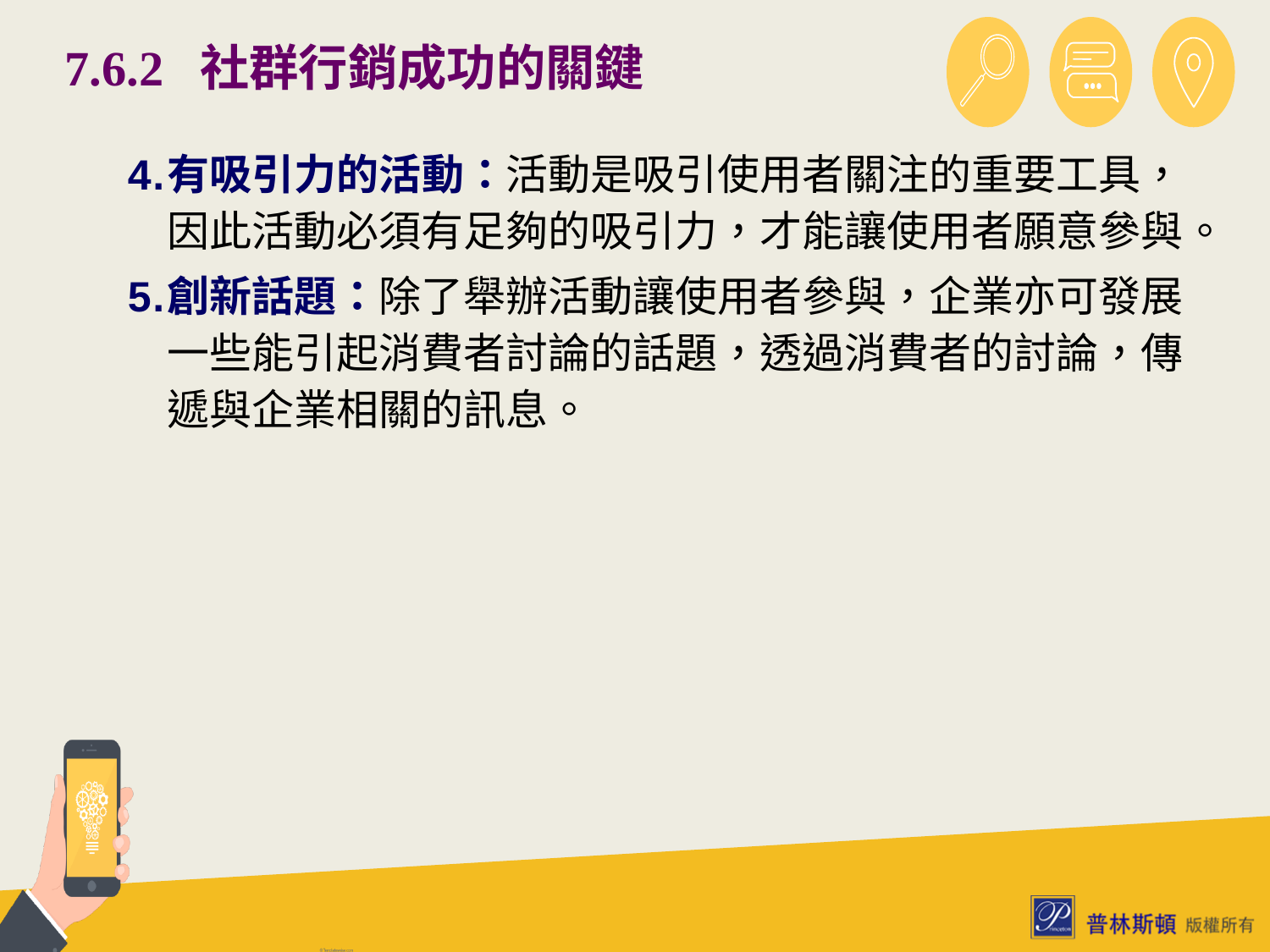

# 7.6.2  社群行銷成功的關鍵
有吸引力的活動：活動是吸引使用者關注的重要工具，因此活動必須有足夠的吸引力，才能讓使用者願意參與。
創新話題：除了舉辦活動讓使用者參與，企業亦可發展一些能引起消費者討論的話題，透過消費者的討論，傳遞與企業相關的訊息。